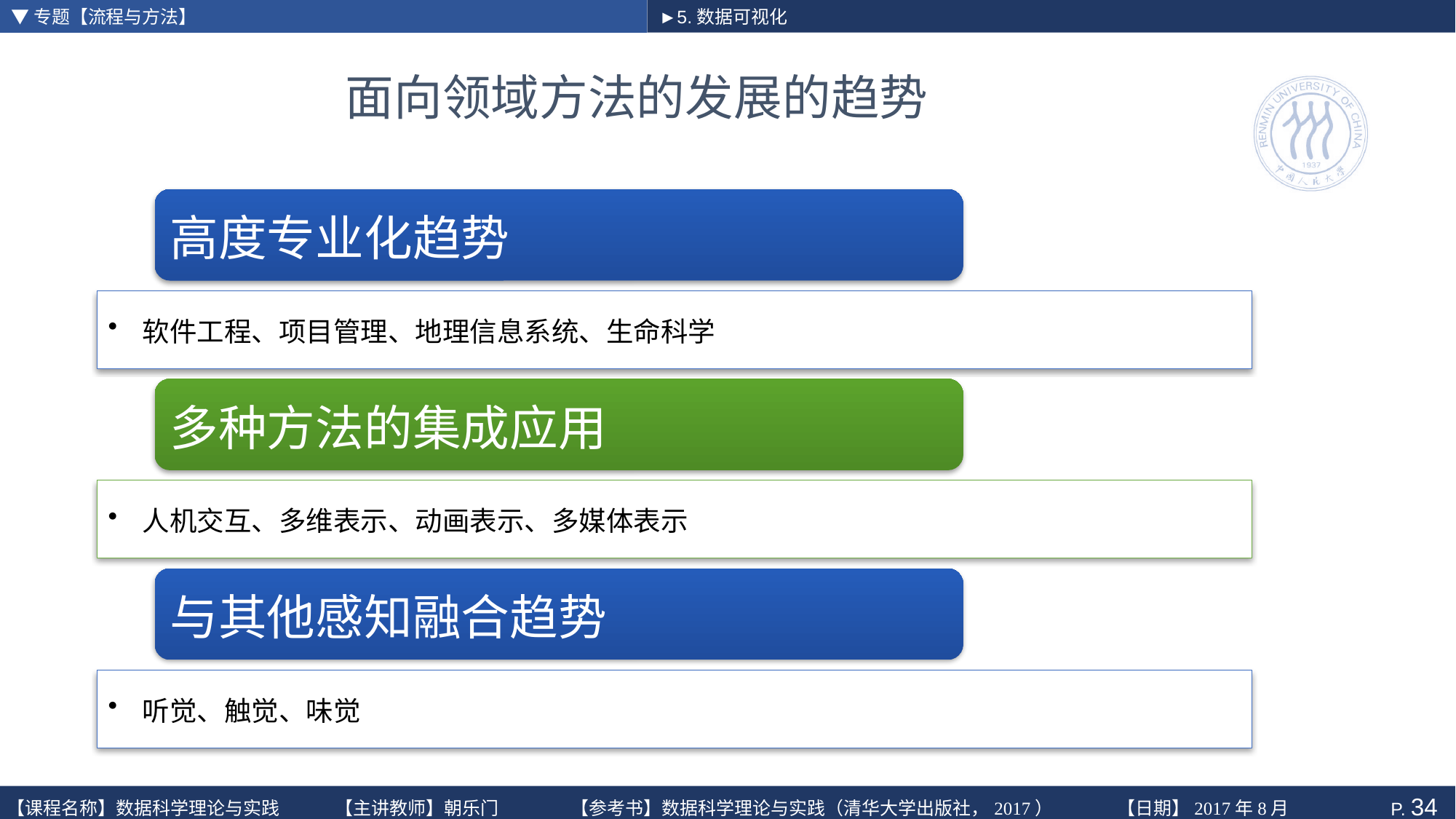

▼专题【流程与方法】
►5.数据可视化

# 面向领域方法的发展的趋势
高度专业化趋势
软件工程、项目管理、地理信息系统、生命科学
多种方法的集成应用
人机交互、多维表示、动画表示、多媒体表示
与其他感知融合趋势
听觉、触觉、味觉